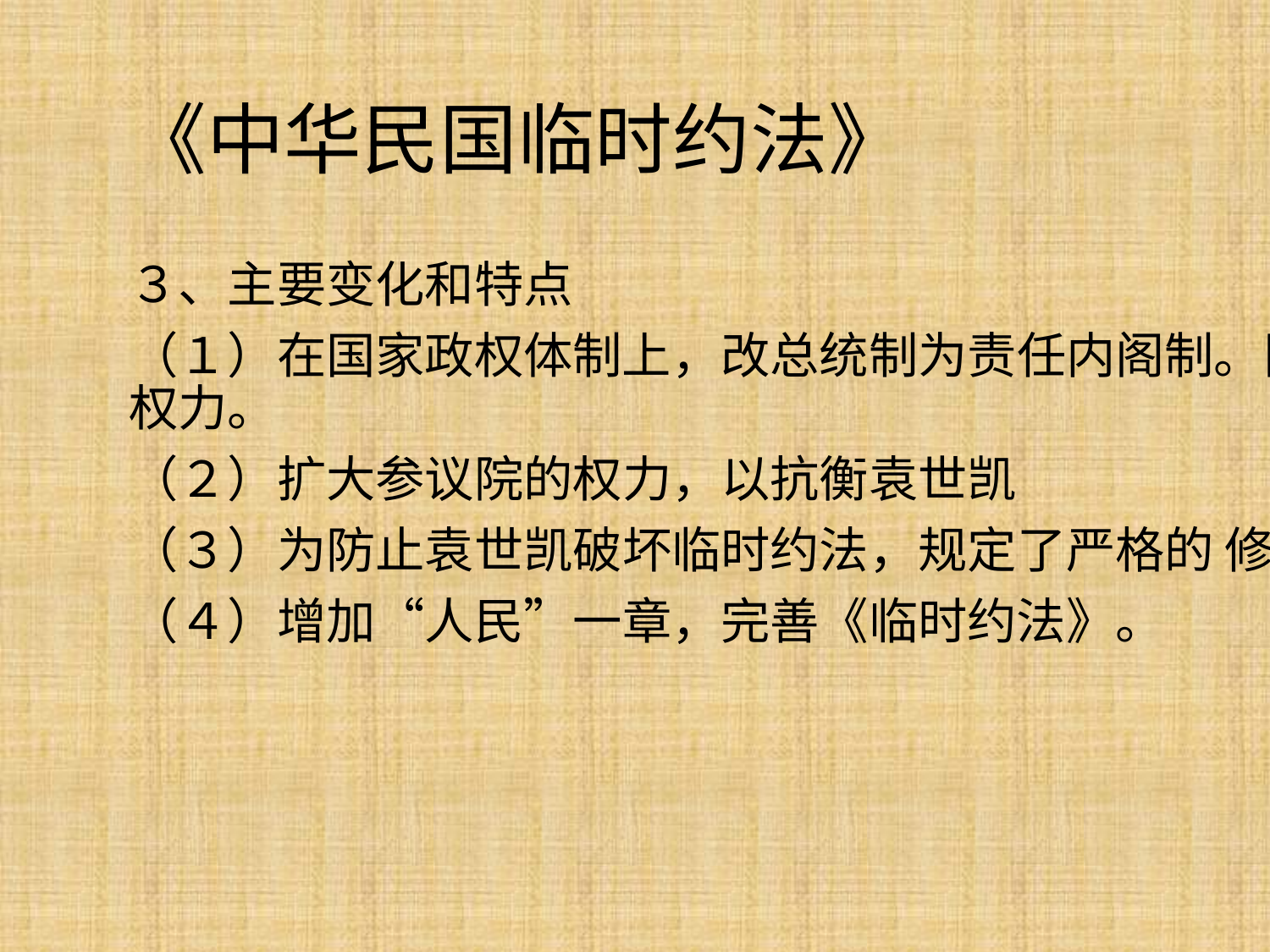

# 《中华民国临时约法》
３、主要变化和特点
（１）在国家政权体制上，改总统制为责任内阁制。限制袁世凯的权力。
（２）扩大参议院的权力，以抗衡袁世凯
（３）为防止袁世凯破坏临时约法，规定了严格的 修改程序。
（４）增加“人民”一章，完善《临时约法》。